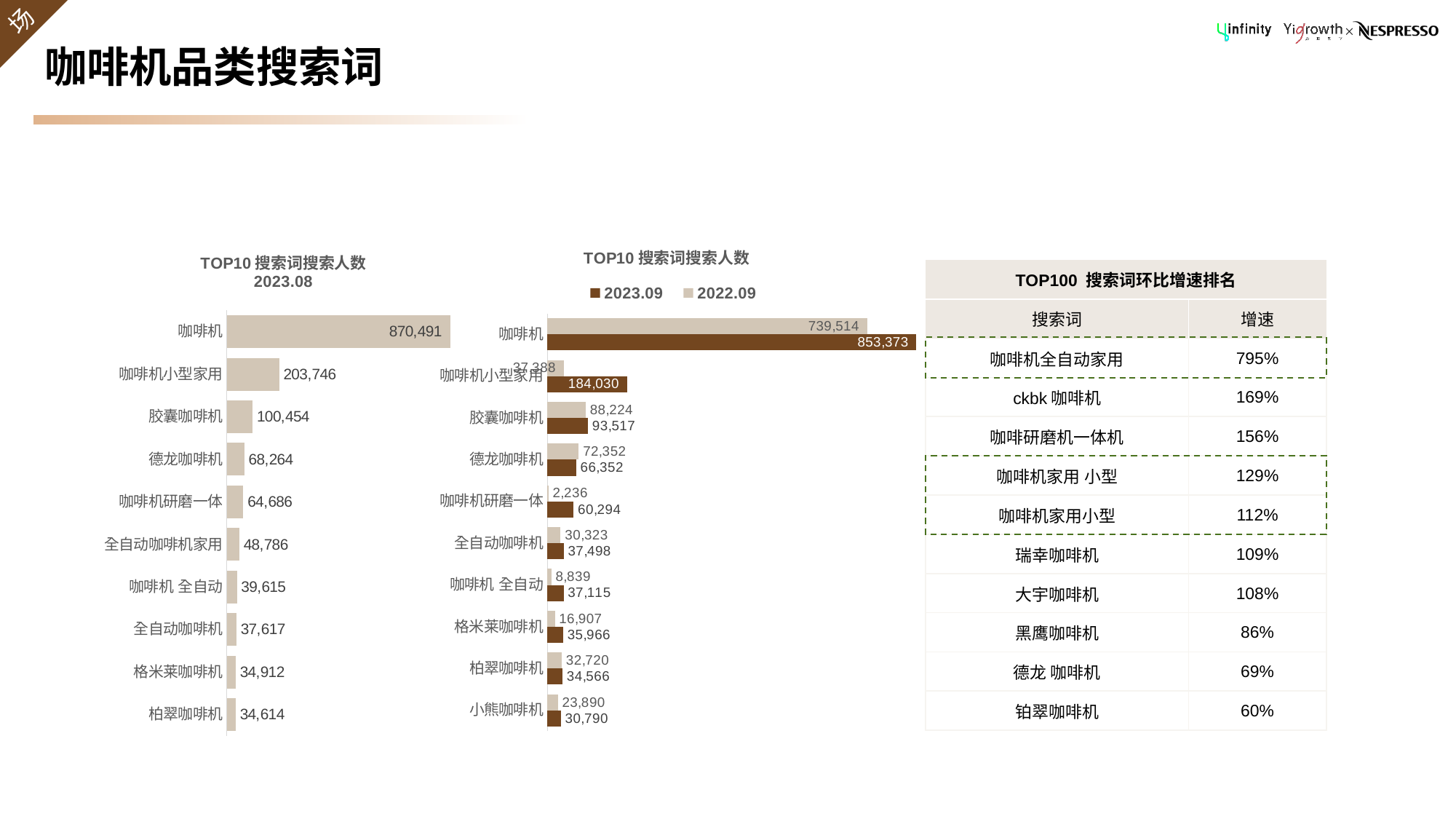

# 咖啡机品类搜索词

### Chart: TOP10搜索词搜索人数

| Category | 2022.09 | 2023.09 |
|---|---|---|
| 咖啡机 | 739514.0 | 853373.0 |
| 咖啡机小型家用 | 37388.0 | 184030.0 |
| 胶囊咖啡机 | 88224.0 | 93517.0 |
| 德龙咖啡机 | 72352.0 | 66352.0 |
| 咖啡机研磨一体 | 2236.0 | 60294.0 |
| 全自动咖啡机 | 30323.0 | 37498.0 |
| 咖啡机 全自动 | 8839.0 | 37115.0 |
| 格米莱咖啡机 | 16907.0 | 35966.0 |
| 柏翠咖啡机 | 32720.0 | 34566.0 |
| 小熊咖啡机 | 23890.0 | 30790.0 |

### Chart: TOP10搜索词搜索人数
2023.08

| Category | 搜索人数 |
|---|---|
| 咖啡机 | 870491.0 |
| 咖啡机小型家用 | 203746.0 |
| 胶囊咖啡机 | 100454.0 |
| 德龙咖啡机 | 68264.0 |
| 咖啡机研磨一体 | 64686.0 |
| 全自动咖啡机家用 | 48786.0 |
| 咖啡机 全自动 | 39615.0 |
| 全自动咖啡机 | 37617.0 |
| 格米莱咖啡机 | 34912.0 |
| 柏翠咖啡机 | 34614.0 |
| TOP100 搜索词环比增速排名 |  |
| --- | --- |
| 搜索词 | 增速 |
| 咖啡机全自动家用 | 795% |
| ckbk咖啡机 | 169% |
| 咖啡研磨机一体机 | 156% |
| 咖啡机家用 小型 | 129% |
| 咖啡机家用小型 | 112% |
| 瑞幸咖啡机 | 109% |
| 大宇咖啡机 | 108% |
| 黑鹰咖啡机 | 86% |
| 德龙 咖啡机 | 69% |
| 铂翠咖啡机 | 60% |